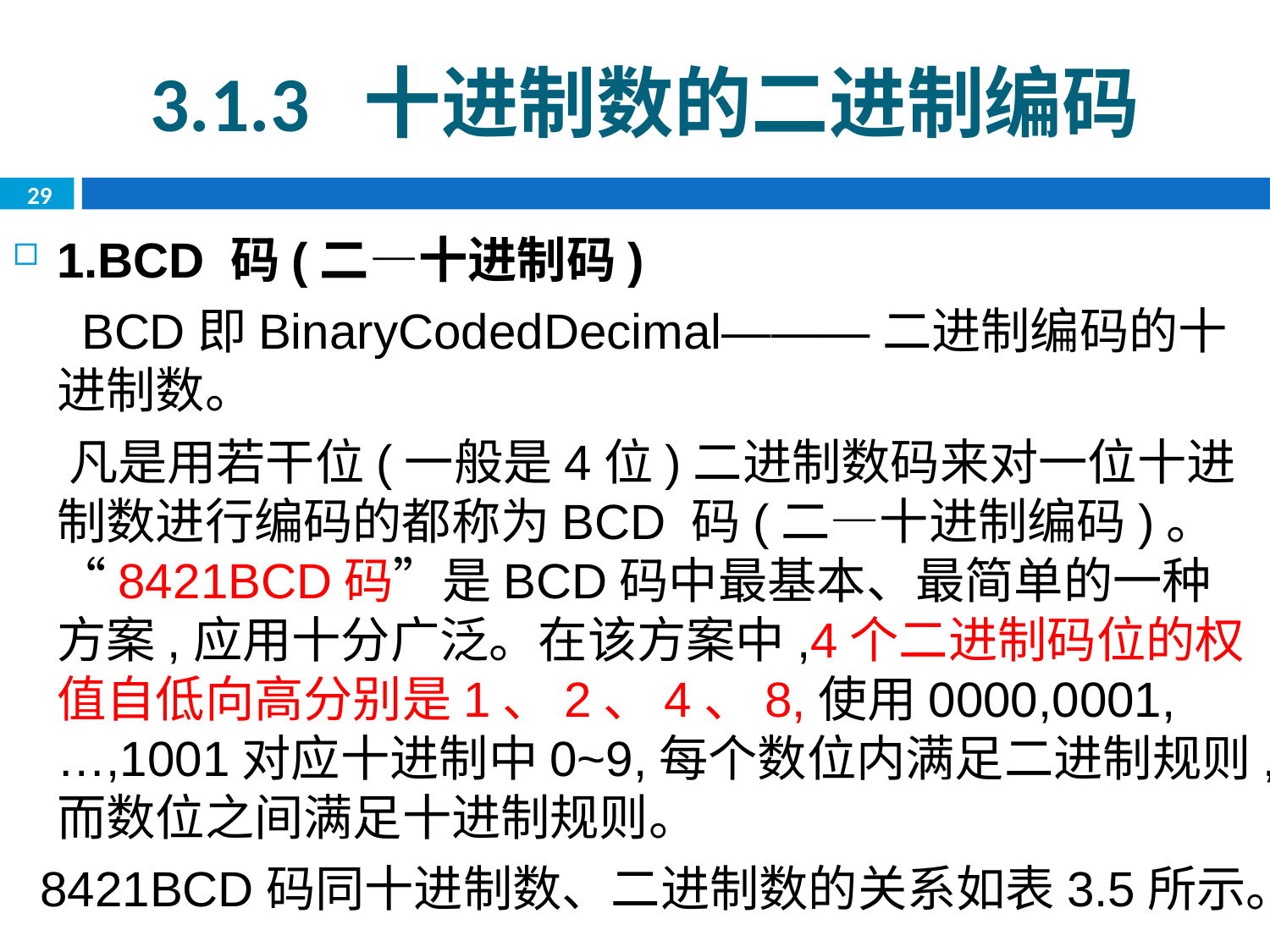

3.1.3  十进制数的二进制编码
29
1.BCD 码(二—十进制码)
     BCD即BinaryCodedDecimal———二进制编码的十进制数。
    凡是用若干位(一般是4位)二进制数码来对一位十进制数进行编码的都称为BCD 码(二—十进制编码)。“8421BCD码”是BCD码中最基本、最简单的一种方案,应用十分广泛。在该方案中,4个二进制码位的权值自低向高分别是1、2、4、8,使用0000,0001,…,1001对应十进制中0~9,每个数位内满足二进制规则,而数位之间满足十进制规则。
  8421BCD码同十进制数、二进制数的关系如表3.5所示。